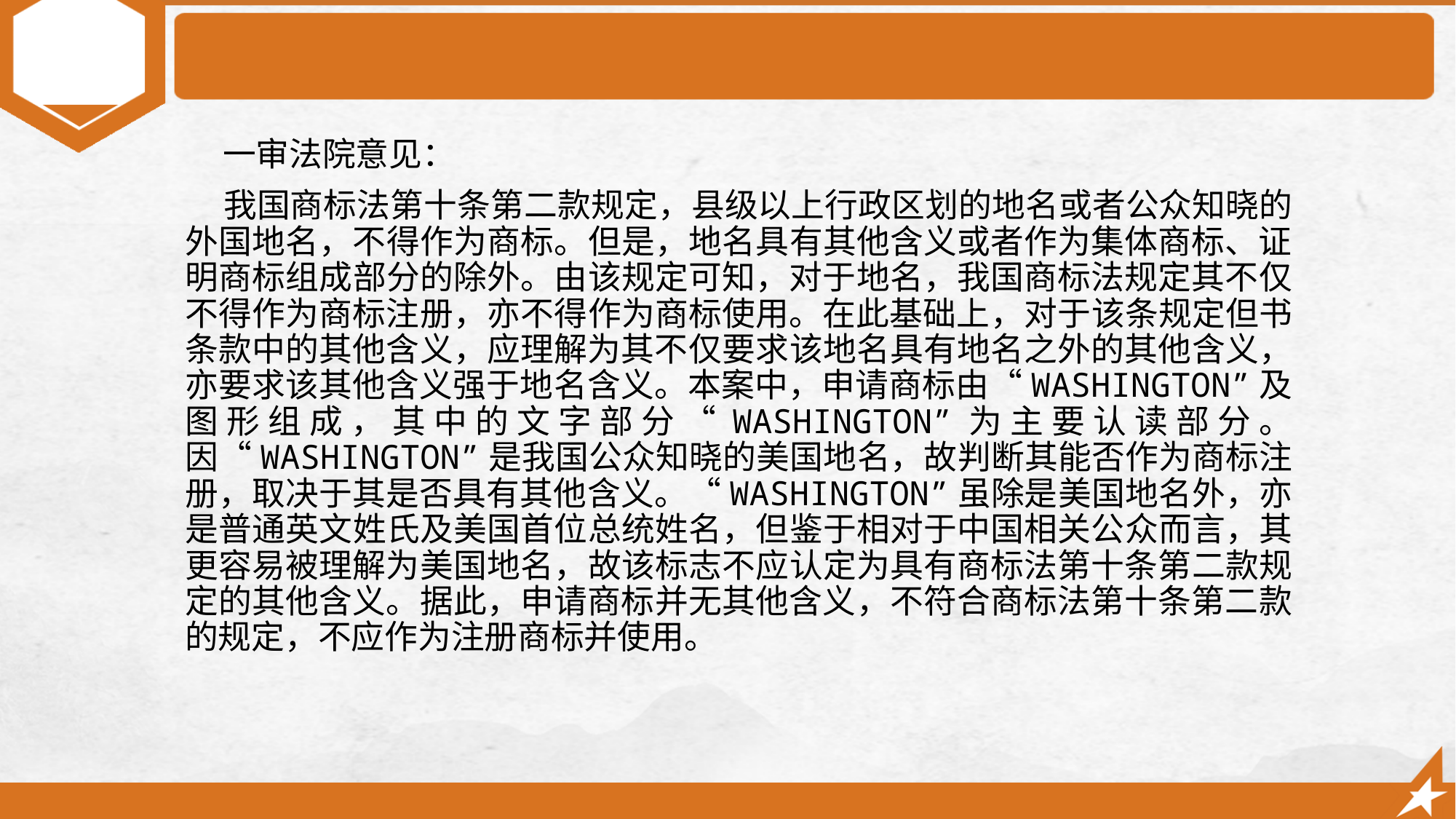

一审法院意见：
    我国商标法第十条第二款规定，县级以上行政区划的地名或者公众知晓的外国地名，不得作为商标。但是，地名具有其他含义或者作为集体商标、证明商标组成部分的除外。由该规定可知，对于地名，我国商标法规定其不仅不得作为商标注册，亦不得作为商标使用。在此基础上，对于该条规定但书条款中的其他含义，应理解为其不仅要求该地名具有地名之外的其他含义，亦要求该其他含义强于地名含义。本案中，申请商标由“WASHINGTON”及图形组成，其中的文字部分“WASHINGTON”为主要认读部分。因“WASHINGTON”是我国公众知晓的美国地名，故判断其能否作为商标注册，取决于其是否具有其他含义。“WASHINGTON”虽除是美国地名外，亦是普通英文姓氏及美国首位总统姓名，但鉴于相对于中国相关公众而言，其更容易被理解为美国地名，故该标志不应认定为具有商标法第十条第二款规定的其他含义。据此，申请商标并无其他含义，不符合商标法第十条第二款的规定，不应作为注册商标并使用。